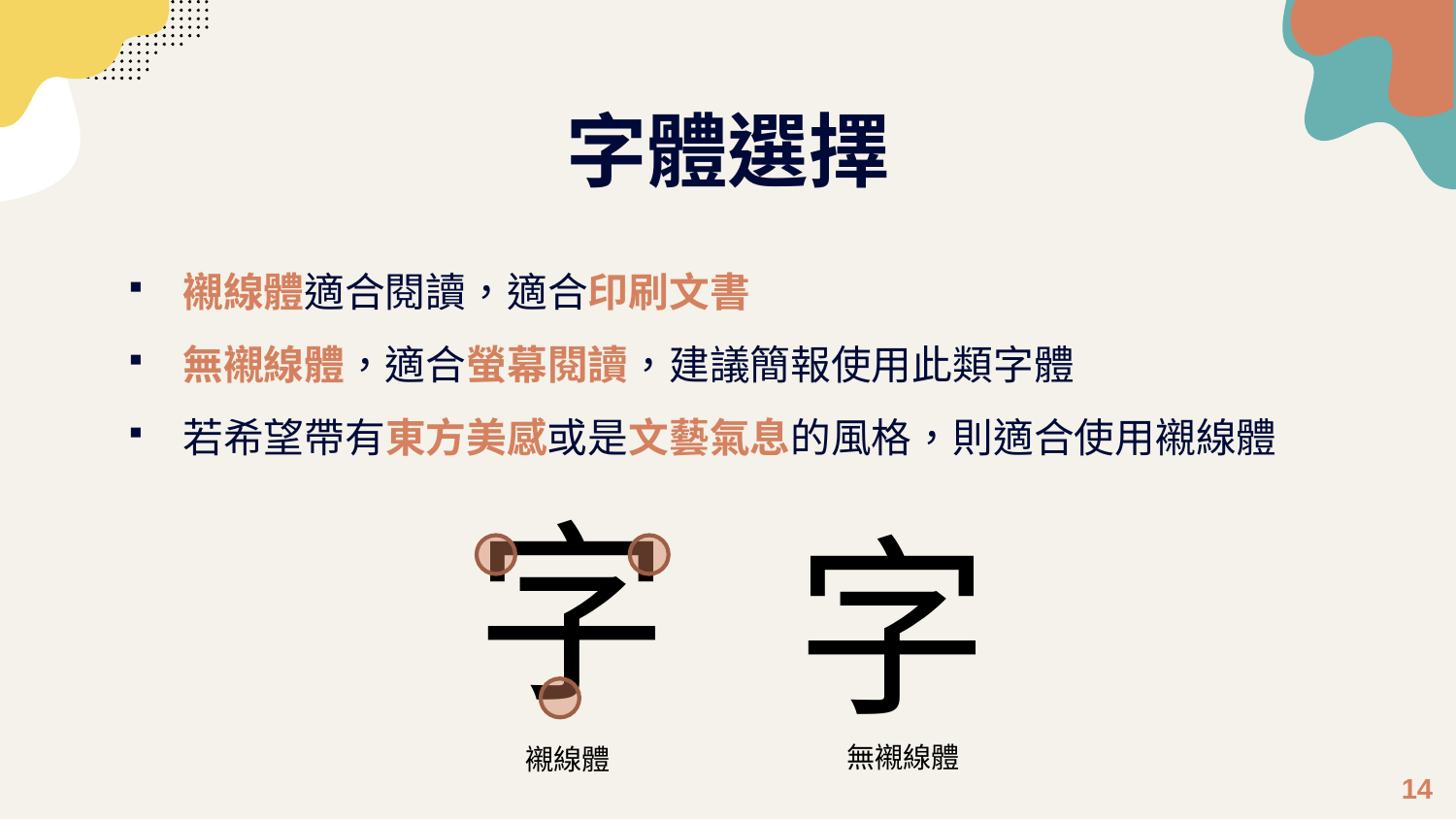

# 字體選擇
襯線體適合閱讀，適合印刷文書
無襯線體，適合螢幕閱讀，建議簡報使用此類字體
若希望帶有東方美感或是文藝氣息的風格，則適合使用襯線體
字
字

無襯線體
襯線體
14